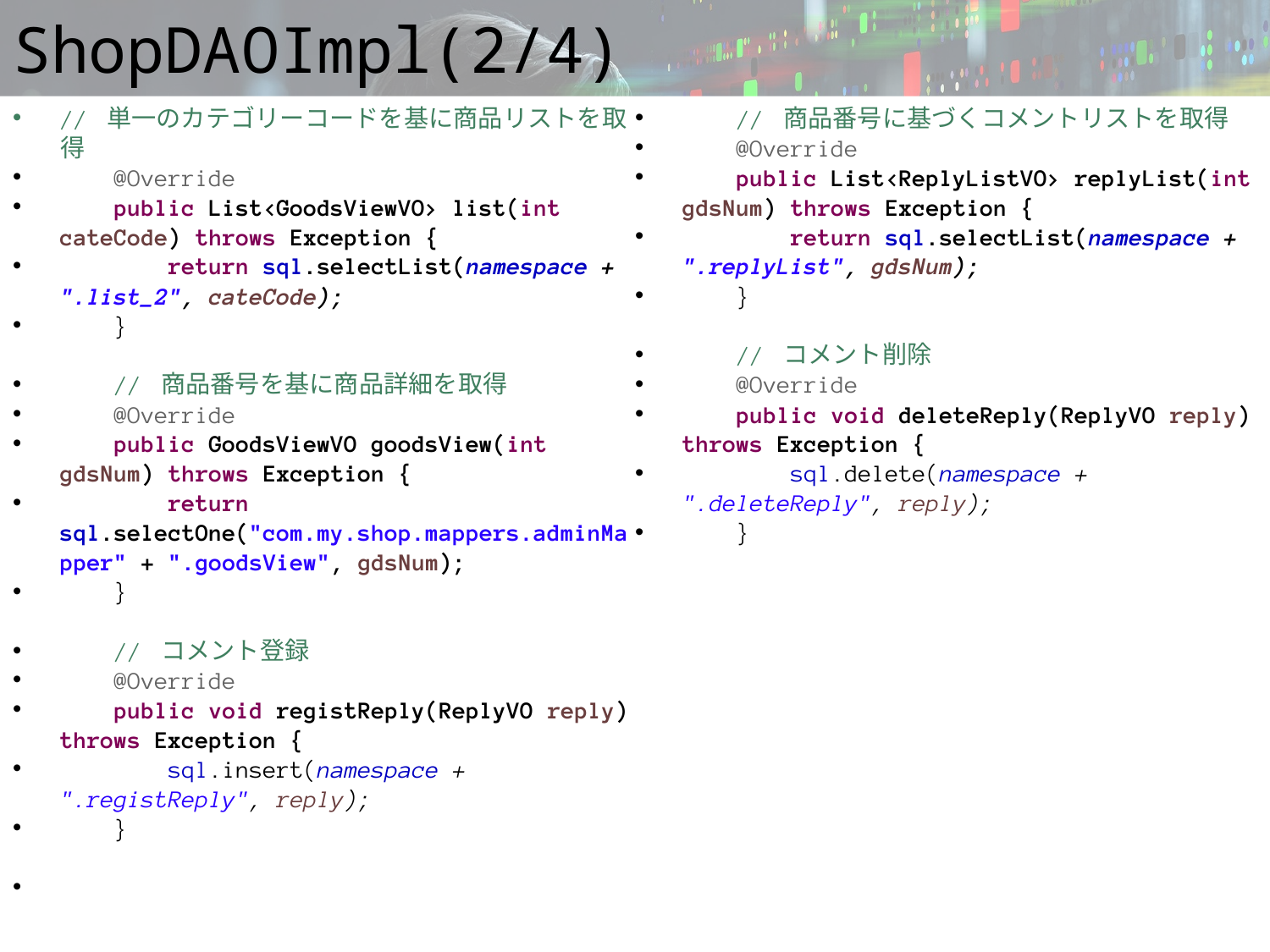

# ShopDAOImpl(2/4)
// 単一のカテゴリーコードを基に商品リストを取得
    @Override
    public List<GoodsViewVO> list(int cateCode) throws Exception {
        return sql.selectList(namespace + ".list_2", cateCode);
    }

    // 商品番号を基に商品詳細を取得
    @Override
    public GoodsViewVO goodsView(int gdsNum) throws Exception {
        return sql.selectOne("com.my.shop.mappers.adminMapper" + ".goodsView", gdsNum);
    }

    // コメント登録
    @Override
    public void registReply(ReplyVO reply) throws Exception {
        sql.insert(namespace + ".registReply", reply);
    }

    // 商品番号に基づくコメントリストを取得
    @Override
    public List<ReplyListVO> replyList(int gdsNum) throws Exception {
        return sql.selectList(namespace + ".replyList", gdsNum);
    }

    // コメント削除
    @Override
    public void deleteReply(ReplyVO reply) throws Exception {
        sql.delete(namespace + ".deleteReply", reply);
    }